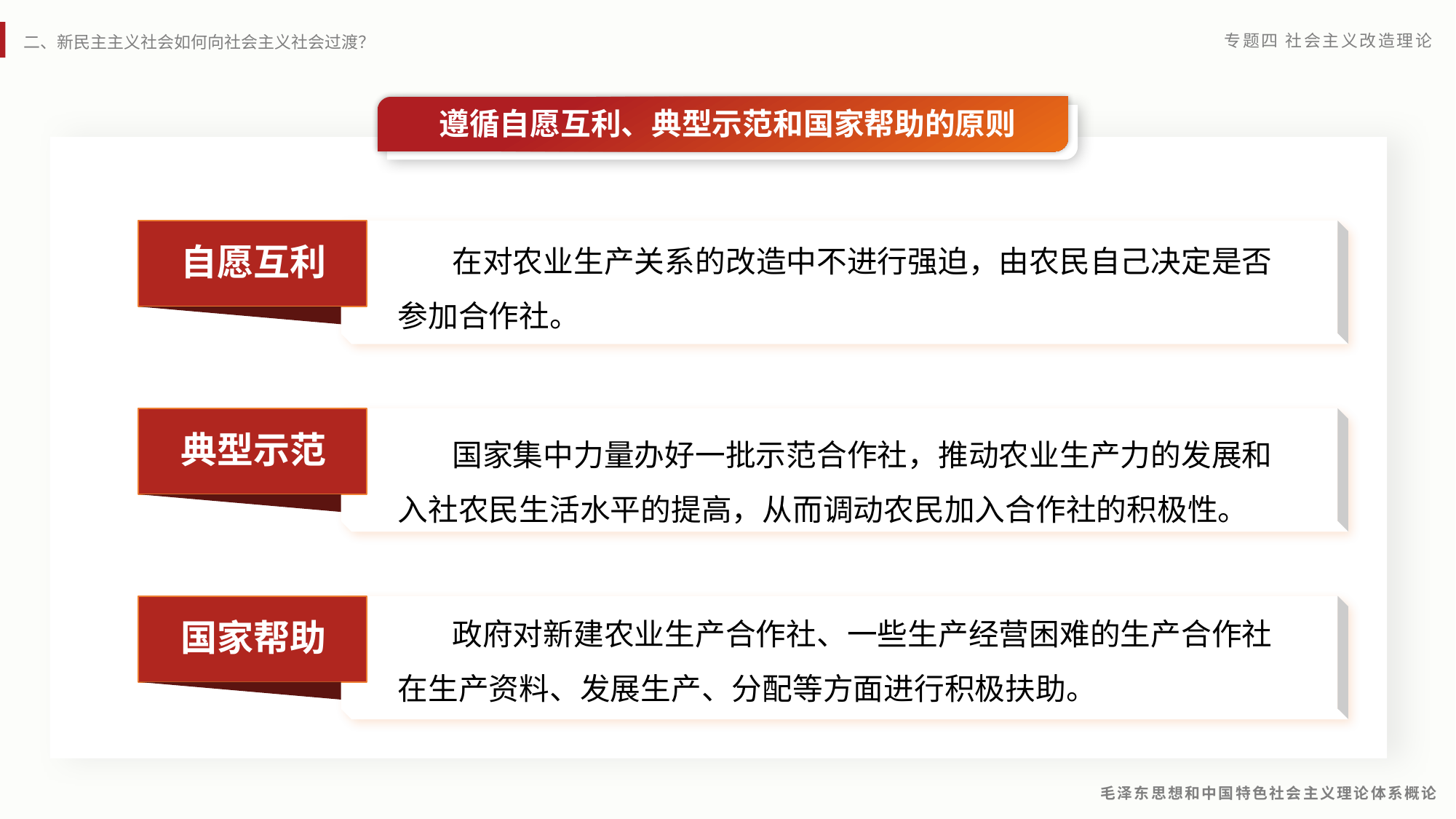

遵循自愿互利、典型示范和国家帮助的原则

       在对农业生产关系的改造中不进行强迫，由农民自己决定是否参加合作社。

自愿互利

典型示范

       国家集中力量办好一批示范合作社，推动农业生产力的发展和入社农民生活水平的提高，从而调动农民加入合作社的积极性。

       政府对新建农业生产合作社、一些生产经营困难的生产合作社在生产资料、发展生产、分配等方面进行积极扶助。

国家帮助